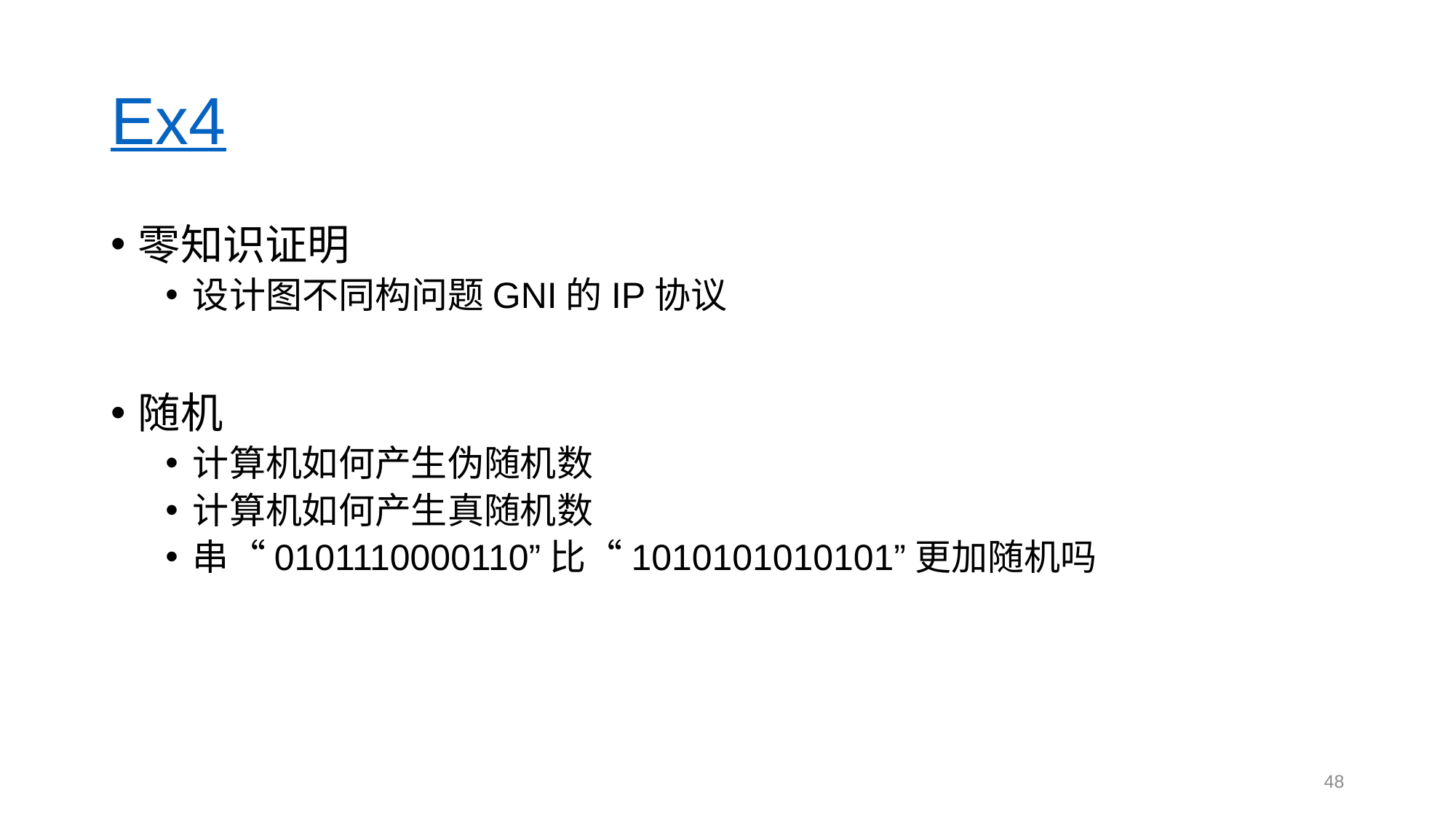

# Ex4
零知识证明
设计图不同构问题GNI的IP协议

随机
计算机如何产生伪随机数
计算机如何产生真随机数
串“0101110000110”比“1010101010101”更加随机吗
48